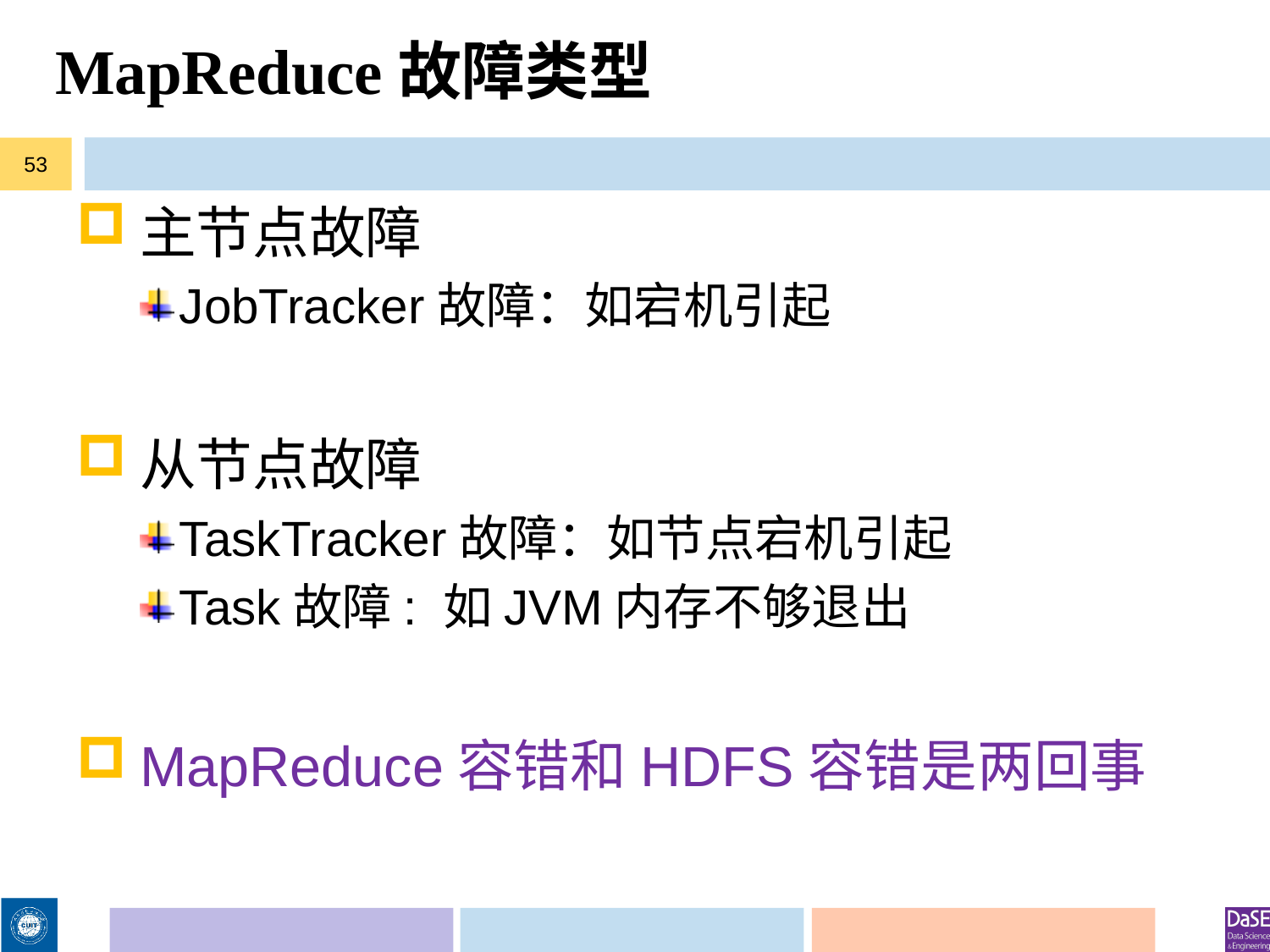

# MapReduce故障类型
53
主节点故障
JobTracker故障：如宕机引起

从节点故障
TaskTracker故障：如节点宕机引起
Task故障: 如JVM内存不够退出

MapReduce容错和HDFS容错是两回事